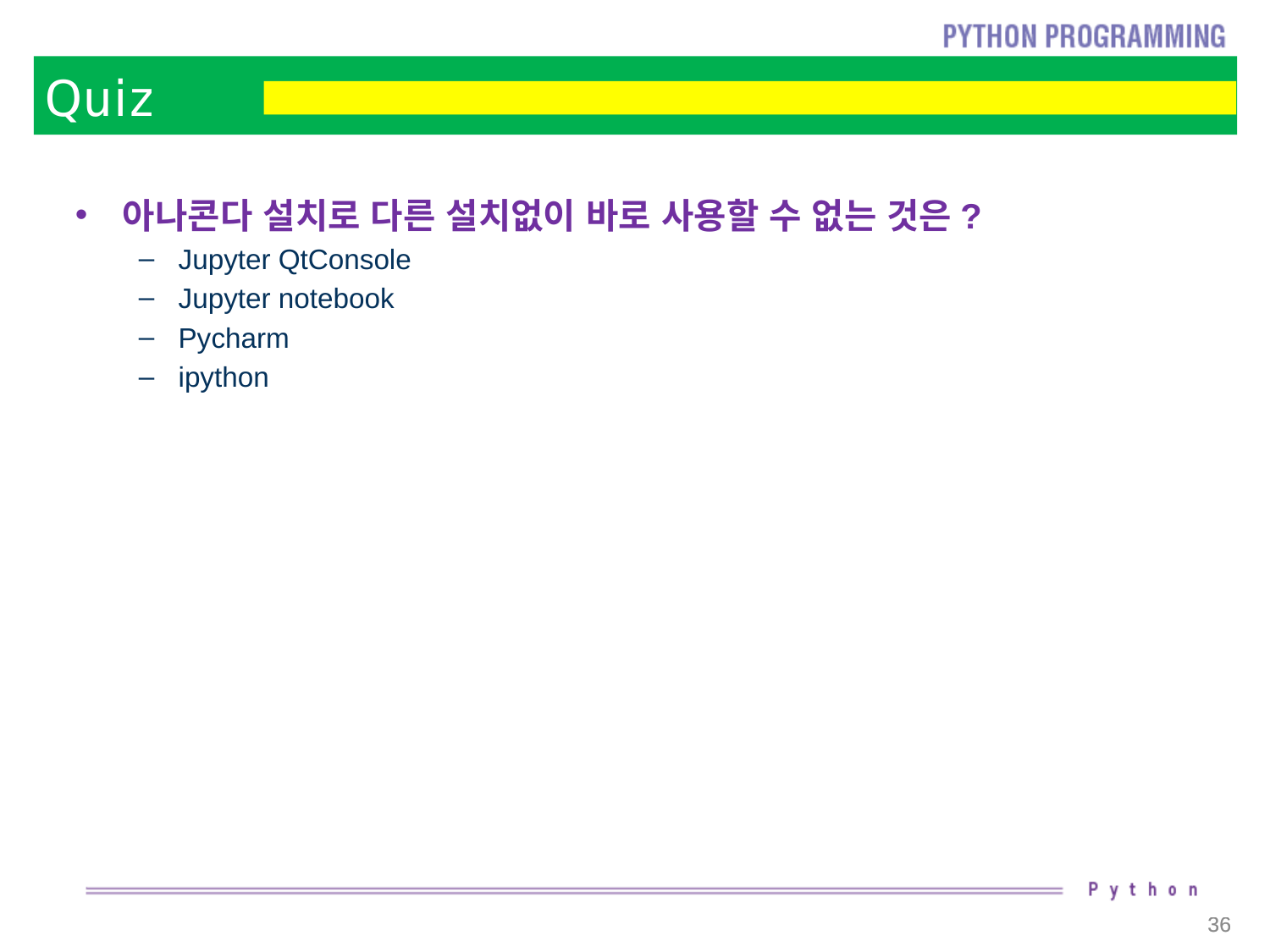

# Quiz

아나콘다 설치로 다른 설치없이 바로 사용할 수 없는 것은?
Jupyter QtConsole
Jupyter notebook
Pycharm
ipython

36